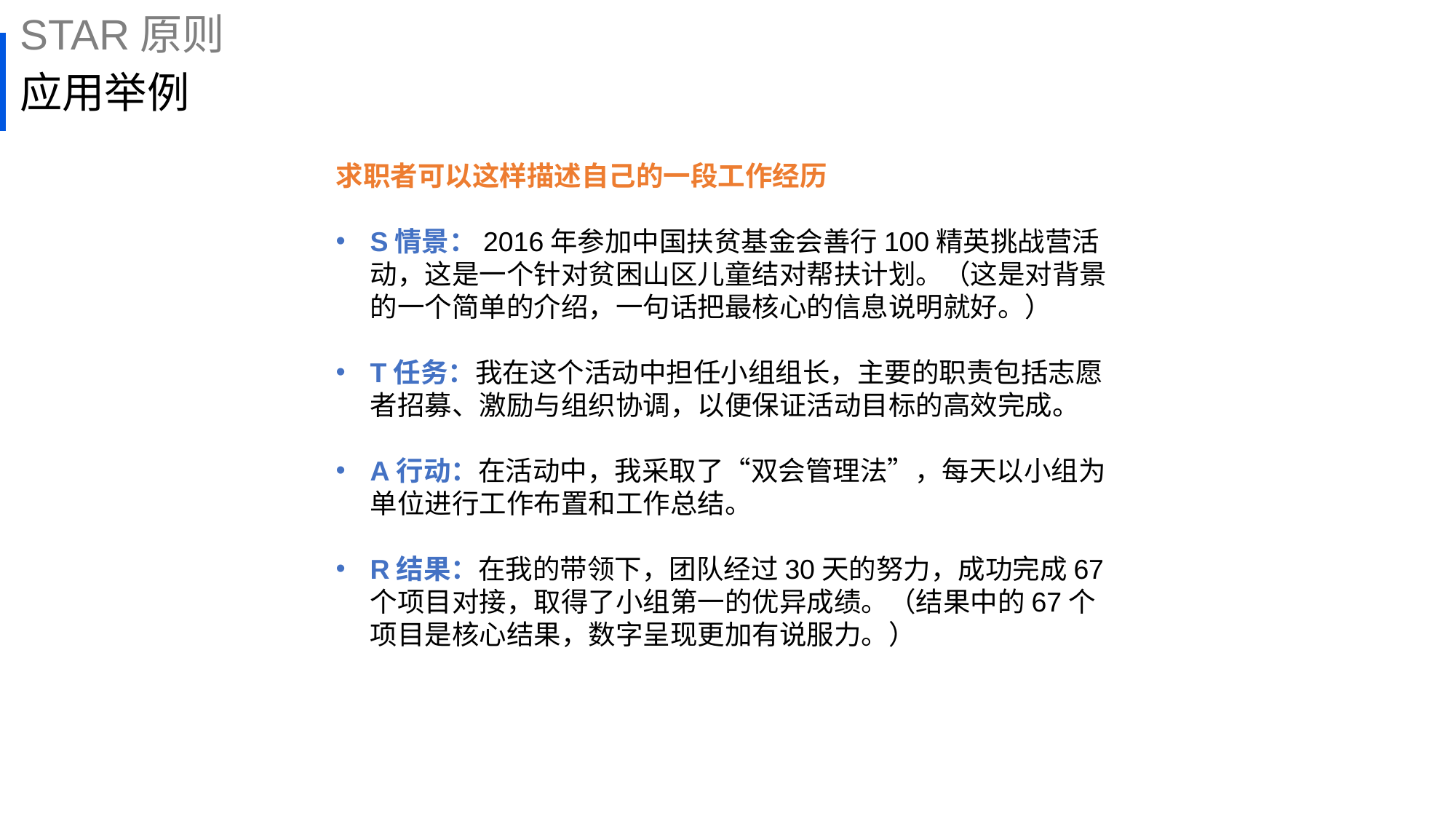

STAR原则
# 应用举例
求职者可以这样描述自己的一段工作经历

S情景：2016年参加中国扶贫基金会善行100精英挑战营活动，这是一个针对贫困山区儿童结对帮扶计划。（这是对背景的一个简单的介绍，一句话把最核心的信息说明就好。）

T任务：我在这个活动中担任小组组长，主要的职责包括志愿者招募、激励与组织协调，以便保证活动目标的高效完成。

A行动：在活动中，我采取了“双会管理法”，每天以小组为单位进行工作布置和工作总结。

R结果：在我的带领下，团队经过30天的努力，成功完成67个项目对接，取得了小组第一的优异成绩。（结果中的67个项目是核心结果，数字呈现更加有说服力。）